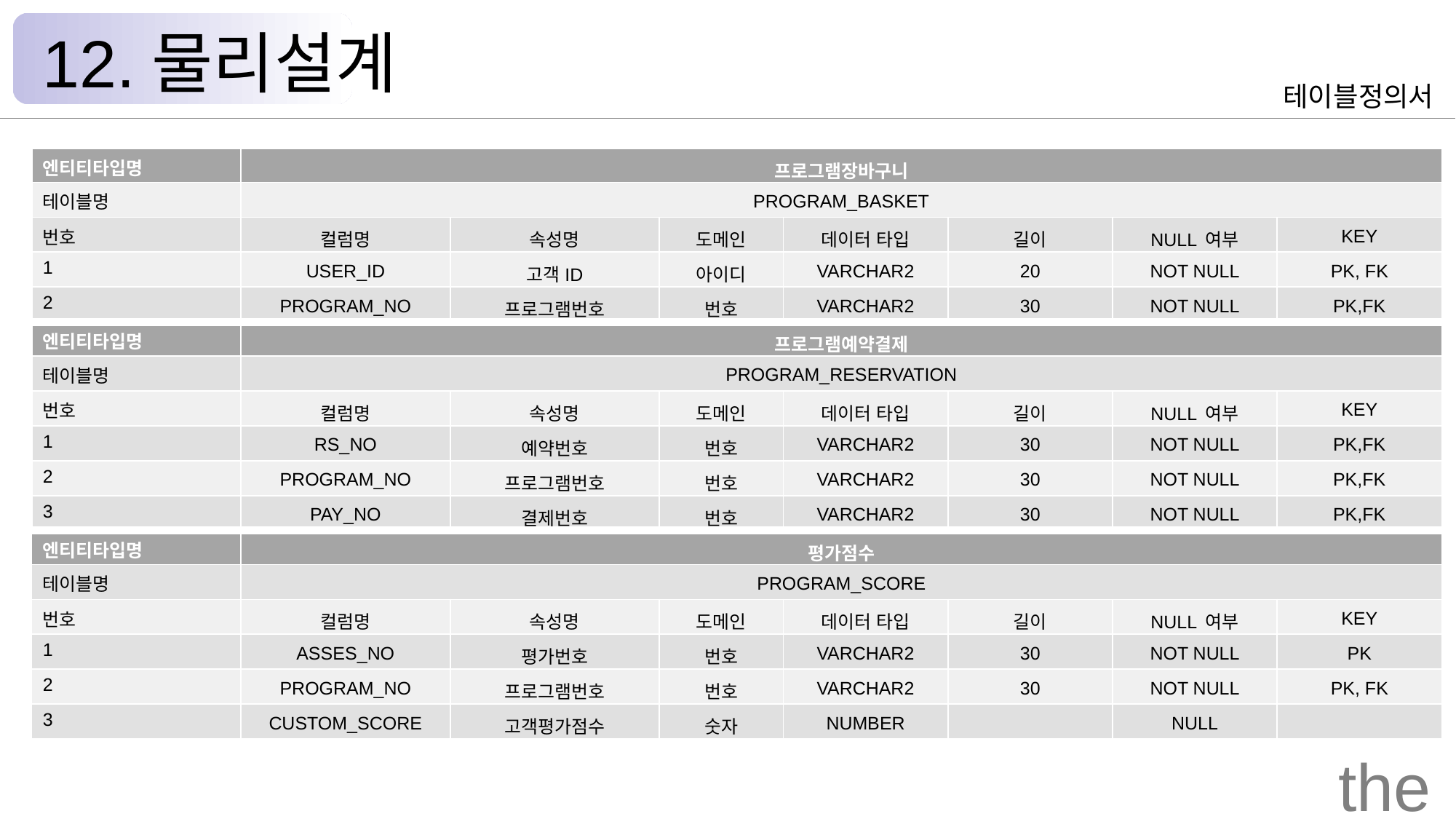

12.물리설계

테이블정의서
| 엔티티타입명 | 프로그램장바구니 |  |  |  |  |  |  |
| --- | --- | --- | --- | --- | --- | --- | --- |
| 테이블명 | PROGRAM\_BASKET |  |  |  |  |  |  |
| 번호 | 컬럼명 | 속성명 | 도메인 | 데이터 타입 | 길이 | NULL 여부 | KEY |
| 1 | USER\_ID | 고객ID | 아이디 | VARCHAR2 | 20 | NOT NULL | PK, FK |
| 2 | PROGRAM\_NO | 프로그램번호 | 번호 | VARCHAR2 | 30 | NOT NULL | PK,FK |
| 엔티티타입명 | 프로그램예약결제 |  |  |  |  |  |  |
| 테이블명 | PROGRAM\_RESERVATION |  |  |  |  |  |  |
| 번호 | 컬럼명 | 속성명 | 도메인 | 데이터 타입 | 길이 | NULL 여부 | KEY |
| 1 | RS\_NO | 예약번호 | 번호 | VARCHAR2 | 30 | NOT NULL | PK,FK |
| 2 | PROGRAM\_NO | 프로그램번호 | 번호 | VARCHAR2 | 30 | NOT NULL | PK,FK |
| 3 | PAY\_NO | 결제번호 | 번호 | VARCHAR2 | 30 | NOT NULL | PK,FK |
| 엔티티타입명 | 평가점수 |  |  |  |  |  |  |
| 테이블명 | PROGRAM\_SCORE |  |  |  |  |  |  |
| 번호 | 컬럼명 | 속성명 | 도메인 | 데이터 타입 | 길이 | NULL 여부 | KEY |
| 1 | ASSES\_NO | 평가번호 | 번호 | VARCHAR2 | 30 | NOT NULL | PK |
| 2 | PROGRAM\_NO | 프로그램번호 | 번호 | VARCHAR2 | 30 | NOT NULL | PK, FK |
| 3 | CUSTOM\_SCORE | 고객평가점수 | 숫자 | NUMBER |  | NULL |  |
the Palace